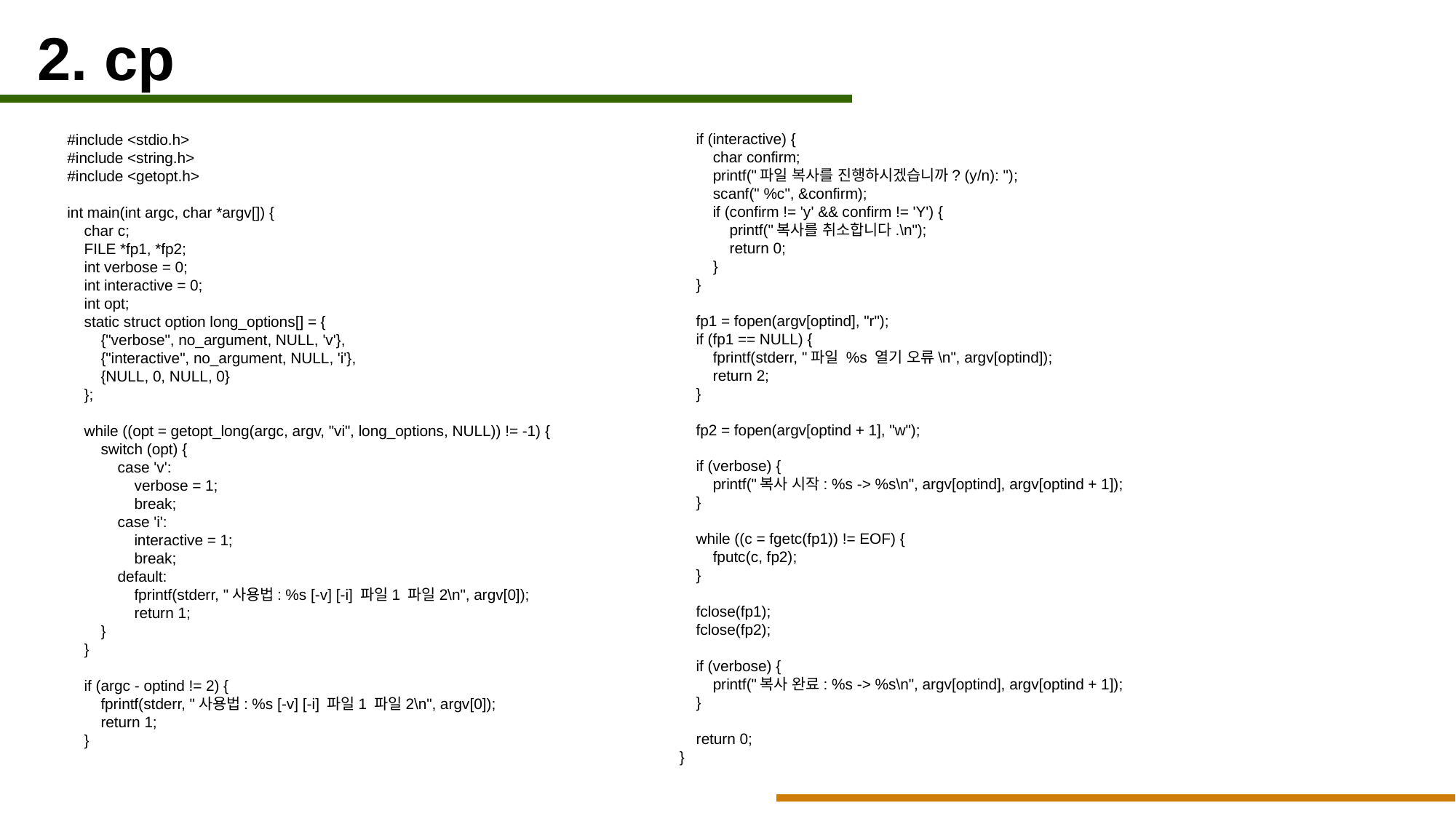

2. cp

    if (interactive) {
        char confirm;
        printf("파일 복사를 진행하시겠습니까? (y/n): ");
        scanf(" %c", &confirm);
        if (confirm != 'y' && confirm != 'Y') {
            printf("복사를 취소합니다.\n");
            return 0;
        }
    }

    fp1 = fopen(argv[optind], "r");
    if (fp1 == NULL) {
        fprintf(stderr, "파일 %s 열기 오류\n", argv[optind]);
        return 2;
    }

    fp2 = fopen(argv[optind + 1], "w");

    if (verbose) {
        printf("복사 시작: %s -> %s\n", argv[optind], argv[optind + 1]);
    }

    while ((c = fgetc(fp1)) != EOF) {
        fputc(c, fp2);
    }

    fclose(fp1);
    fclose(fp2);

    if (verbose) {
        printf("복사 완료: %s -> %s\n", argv[optind], argv[optind + 1]);
    }

    return 0;
}
#include <stdio.h>
#include <string.h>
#include <getopt.h>

int main(int argc, char *argv[]) {
    char c;
    FILE *fp1, *fp2;
    int verbose = 0;
    int interactive = 0;
    int opt;
    static struct option long_options[] = {
        {"verbose", no_argument, NULL, 'v'},
        {"interactive", no_argument, NULL, 'i'},
        {NULL, 0, NULL, 0}
    };

    while ((opt = getopt_long(argc, argv, "vi", long_options, NULL)) != -1) {
        switch (opt) {
            case 'v':
                verbose = 1;
                break;
            case 'i':
                interactive = 1;
                break;
            default:
                fprintf(stderr, "사용법: %s [-v] [-i] 파일1 파일2\n", argv[0]);
                return 1;
        }
    }

    if (argc - optind != 2) {
        fprintf(stderr, "사용법: %s [-v] [-i] 파일1 파일2\n", argv[0]);
        return 1;
    }